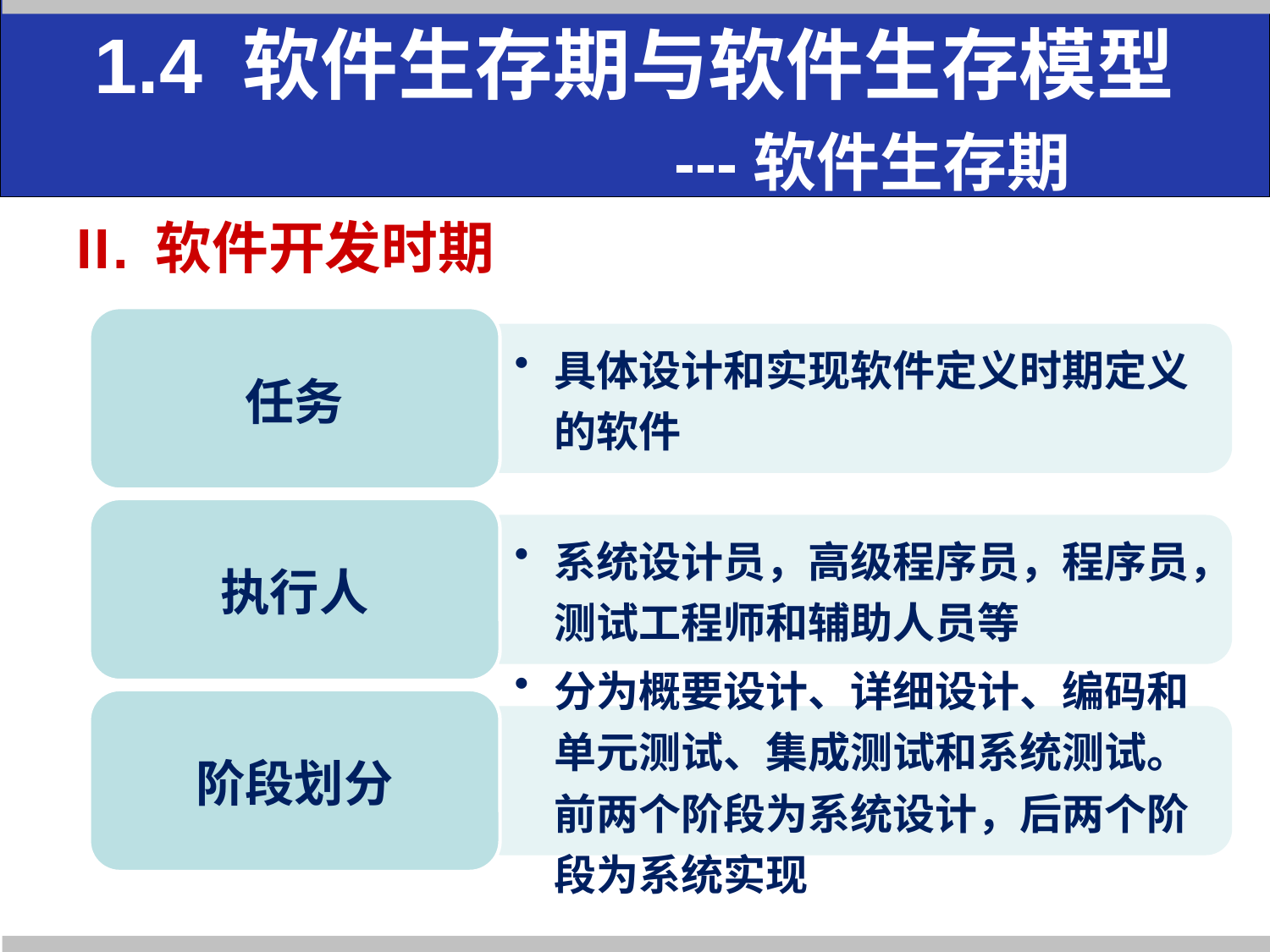

# 1.4 软件生存期与软件生存模型 ---软件生存期
软件开发时期

具体设计和实现软件定义时期定义的软件
执行人
系统设计员，高级程序员，程序员，测试工程师和辅助人员等
阶段划分
任务
56